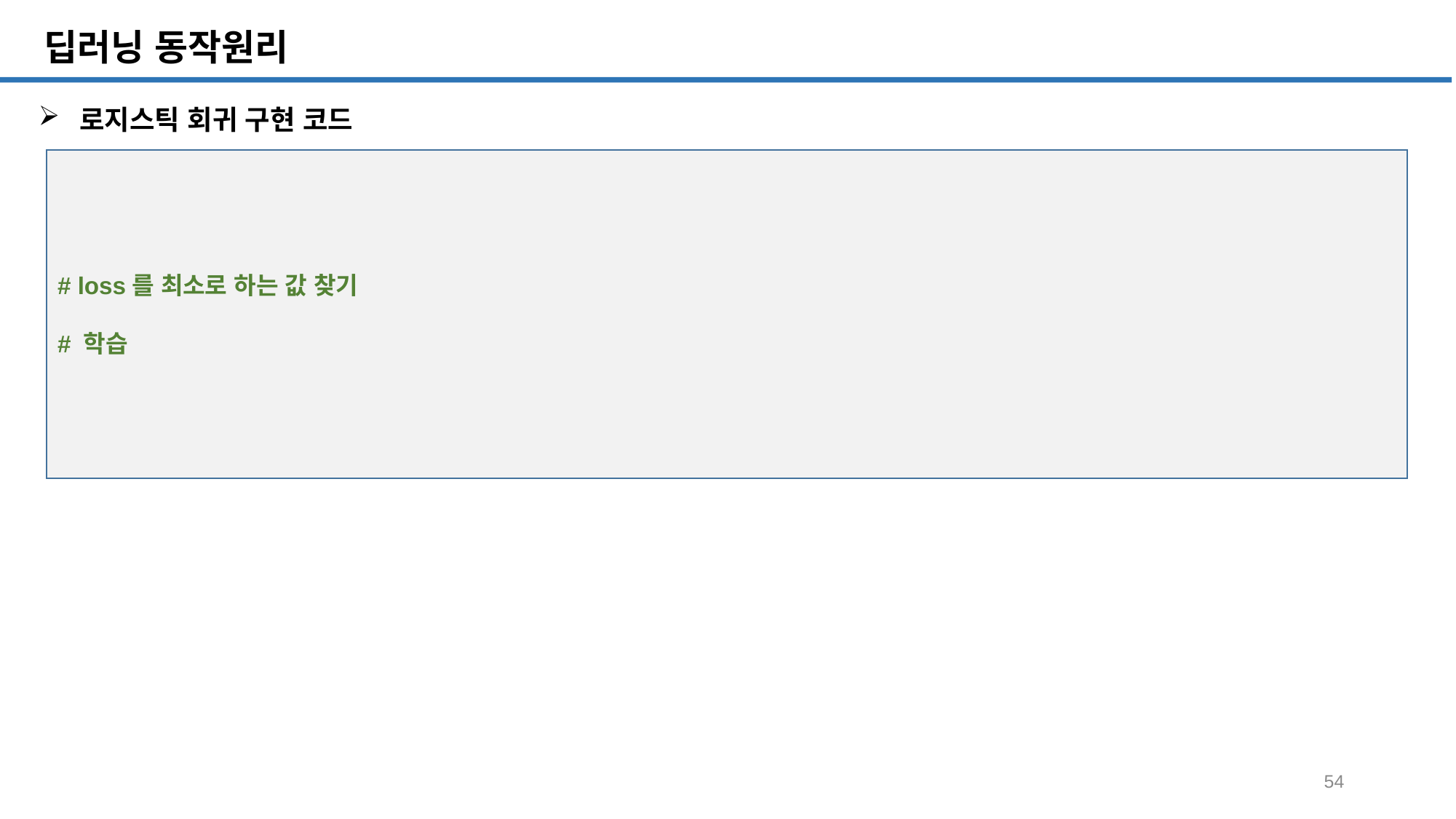

SQL 튜닝 개요
# 딥러닝 동작원리

로지스틱 회귀 구현 코드
# loss를 최소로 하는 값 찾기

# 학습
54